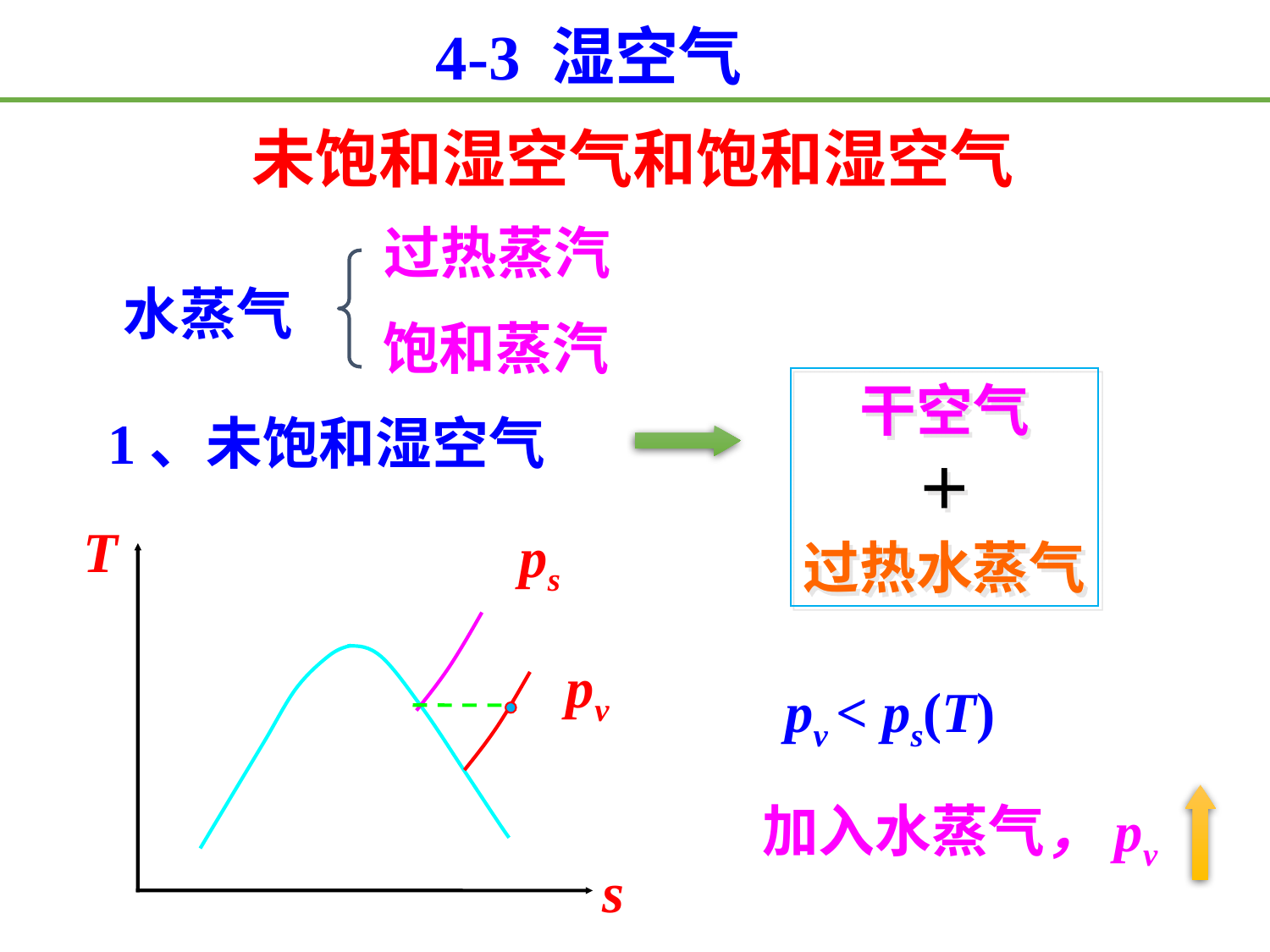

4-3 湿空气
未饱和湿空气和饱和湿空气
过热蒸汽

水蒸气
饱和蒸汽
干空气
＋
过热水蒸气
1、未饱和湿空气

T

s

ps

pv

pv < ps(T)

加入水蒸气，pv